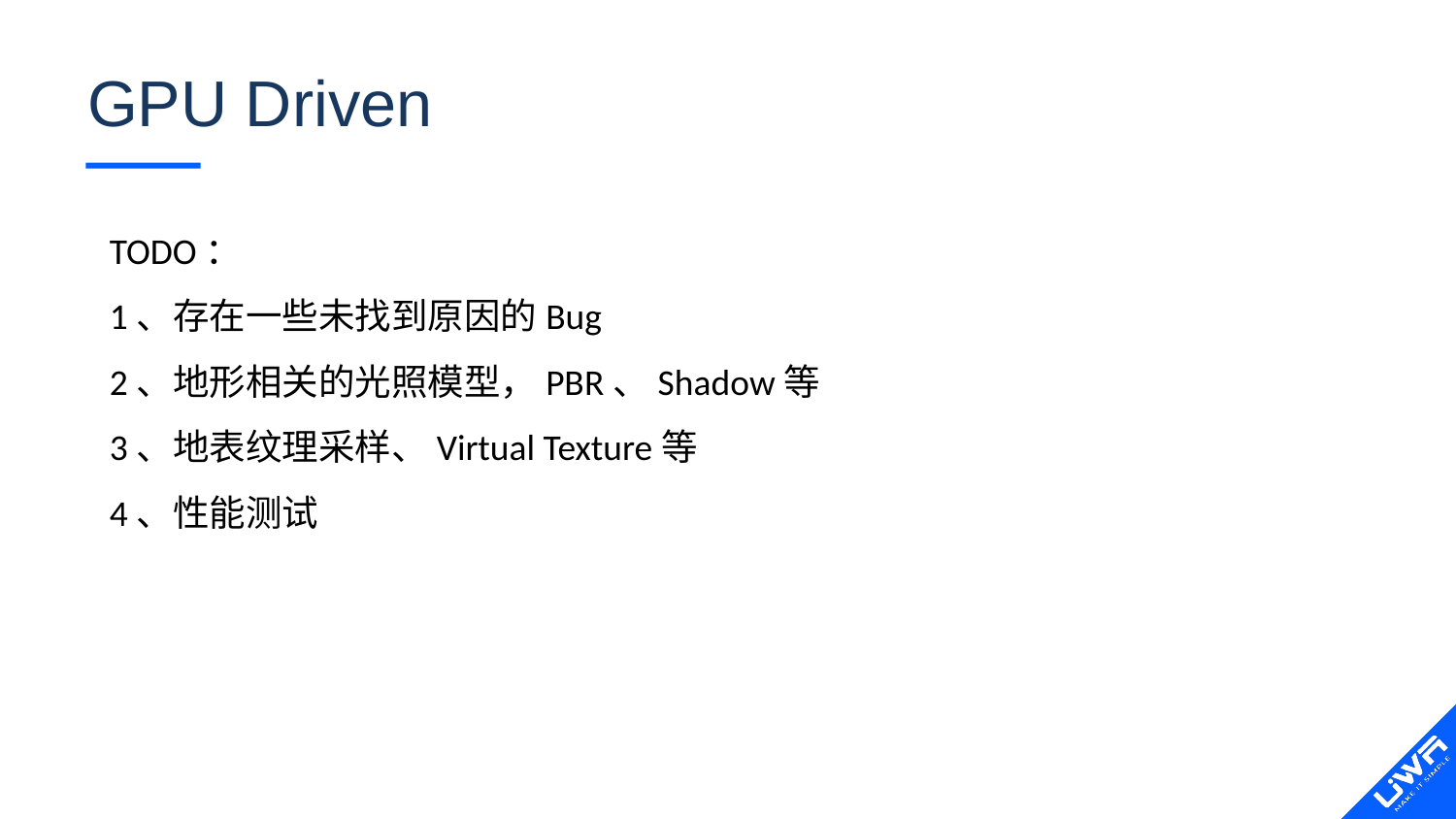

# GPU Driven
TODO：
1、存在一些未找到原因的Bug
2、地形相关的光照模型，PBR、Shadow等
3、地表纹理采样、Virtual Texture等
4、性能测试